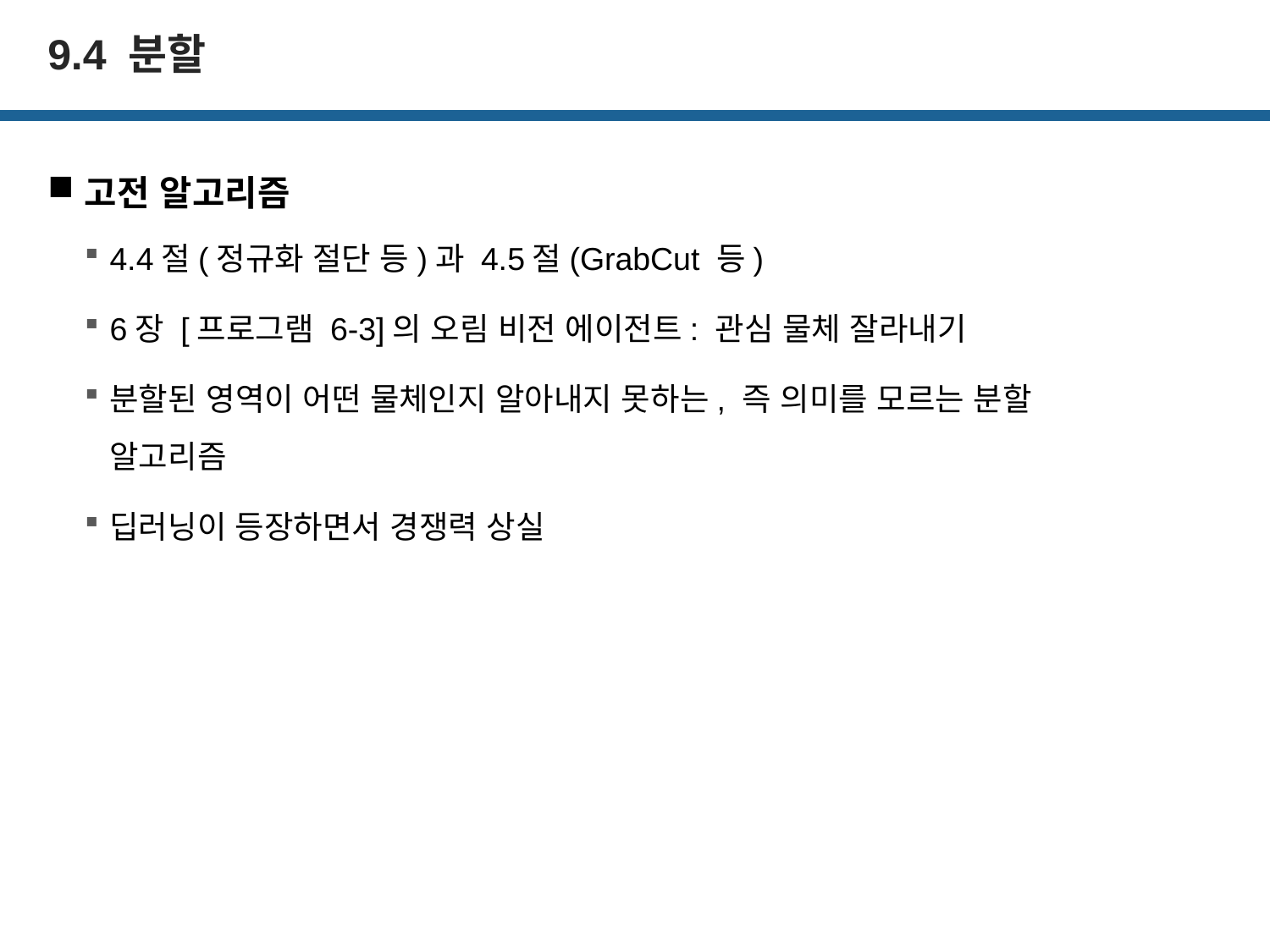

# 9.4 분할
고전 알고리즘
4.4절(정규화 절단 등)과 4.5절(GrabCut 등)
6장 [프로그램 6-3]의 오림 비전 에이전트: 관심 물체 잘라내기
분할된 영역이 어떤 물체인지 알아내지 못하는, 즉 의미를 모르는 분할 알고리즘
딥러닝이 등장하면서 경쟁력 상실